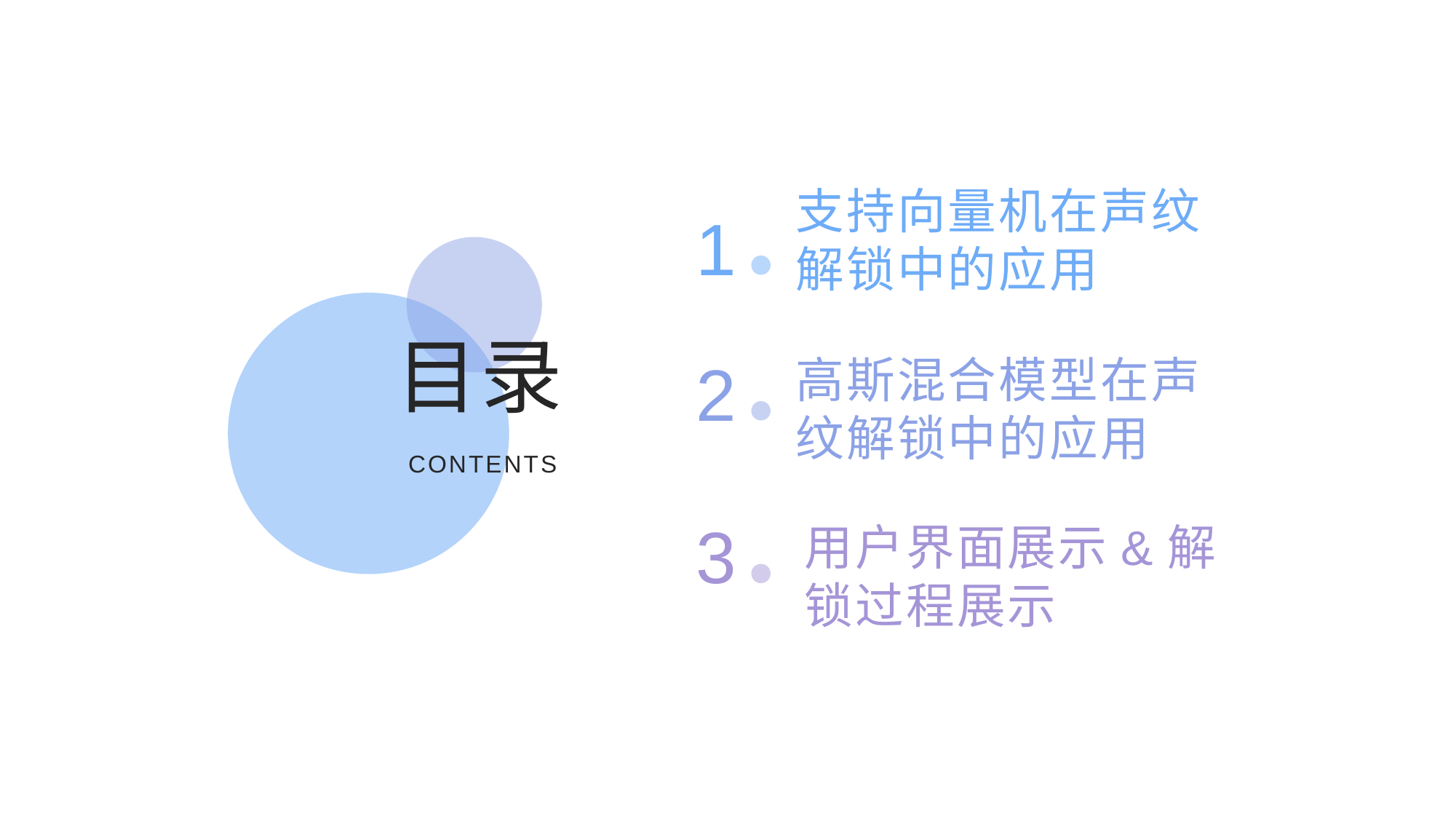

支持向量机在声纹解锁中的应用
1

目录
2
高斯混合模型在声纹解锁中的应用

CONTENTS
3
用户界面展示&解锁过程展示